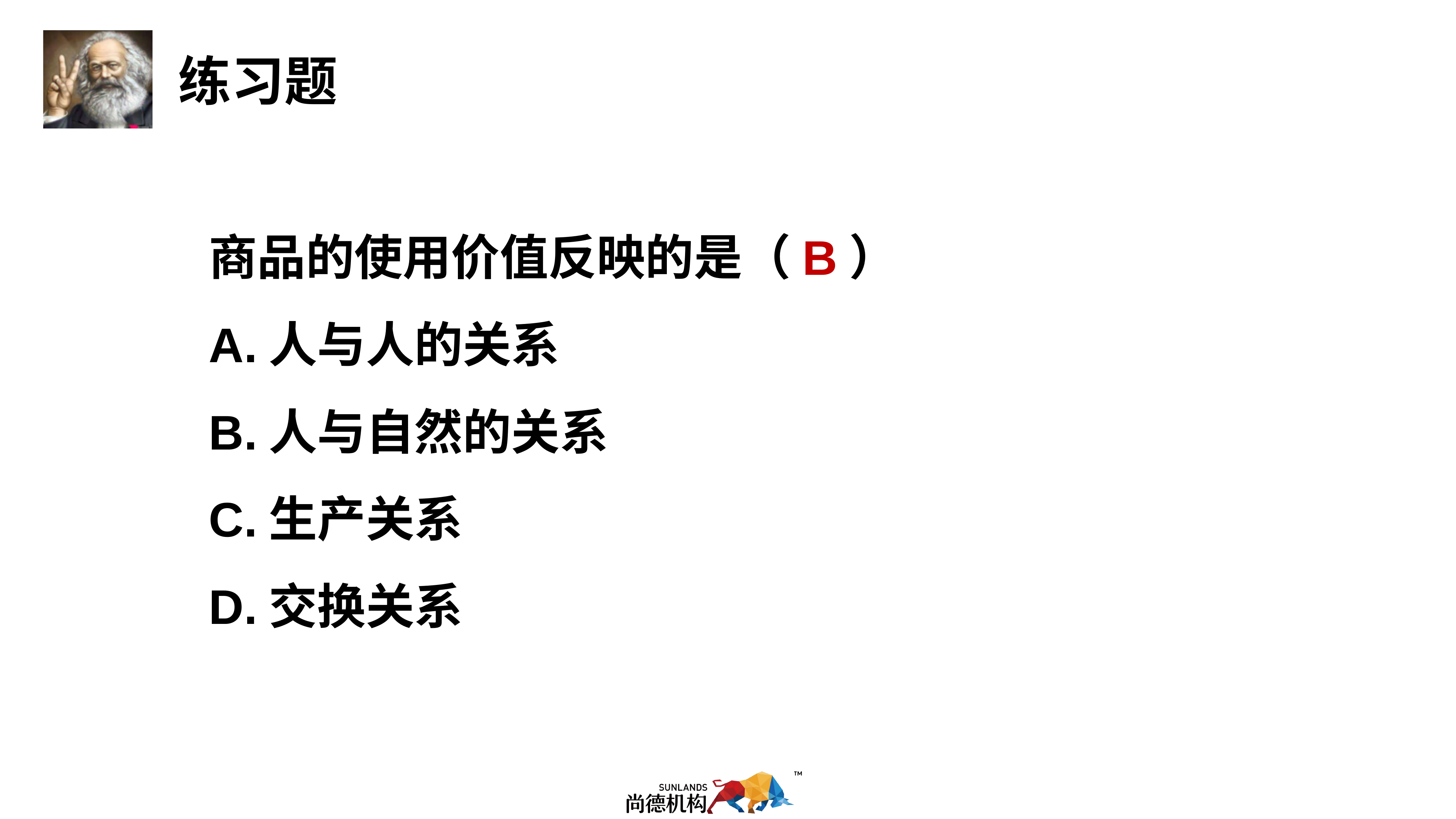

商品的使用价值反映的是（B）
A.人与人的关系
B.人与自然的关系
C.生产关系
D.交换关系